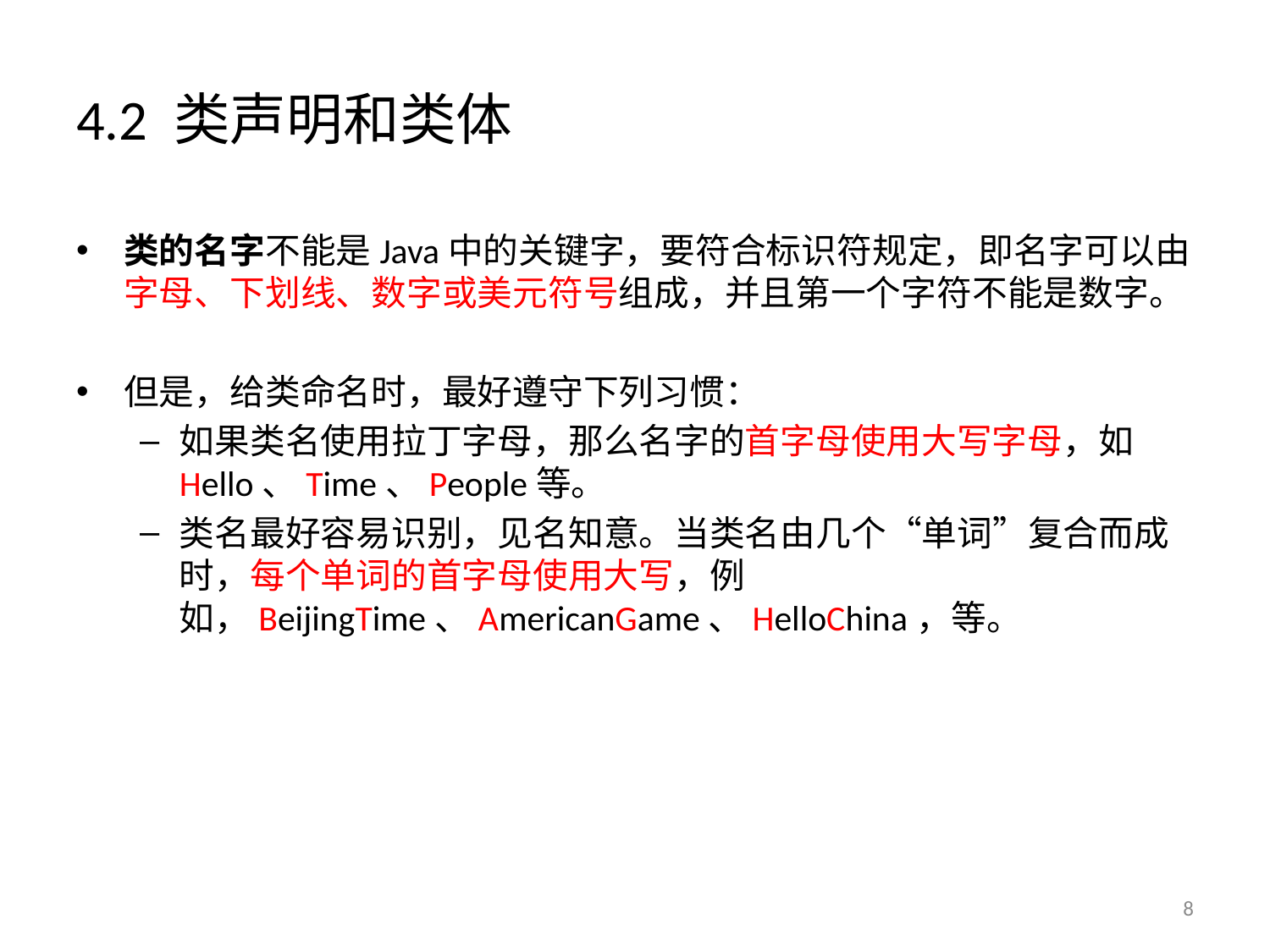

# 4.2 类声明和类体
类的名字不能是Java中的关键字，要符合标识符规定，即名字可以由字母、下划线、数字或美元符号组成，并且第一个字符不能是数字。

但是，给类命名时，最好遵守下列习惯：
如果类名使用拉丁字母，那么名字的首字母使用大写字母，如Hello、Time、People等。
类名最好容易识别，见名知意。当类名由几个“单词”复合而成时，每个单词的首字母使用大写，例如，BeijingTime、AmericanGame、HelloChina，等。
8